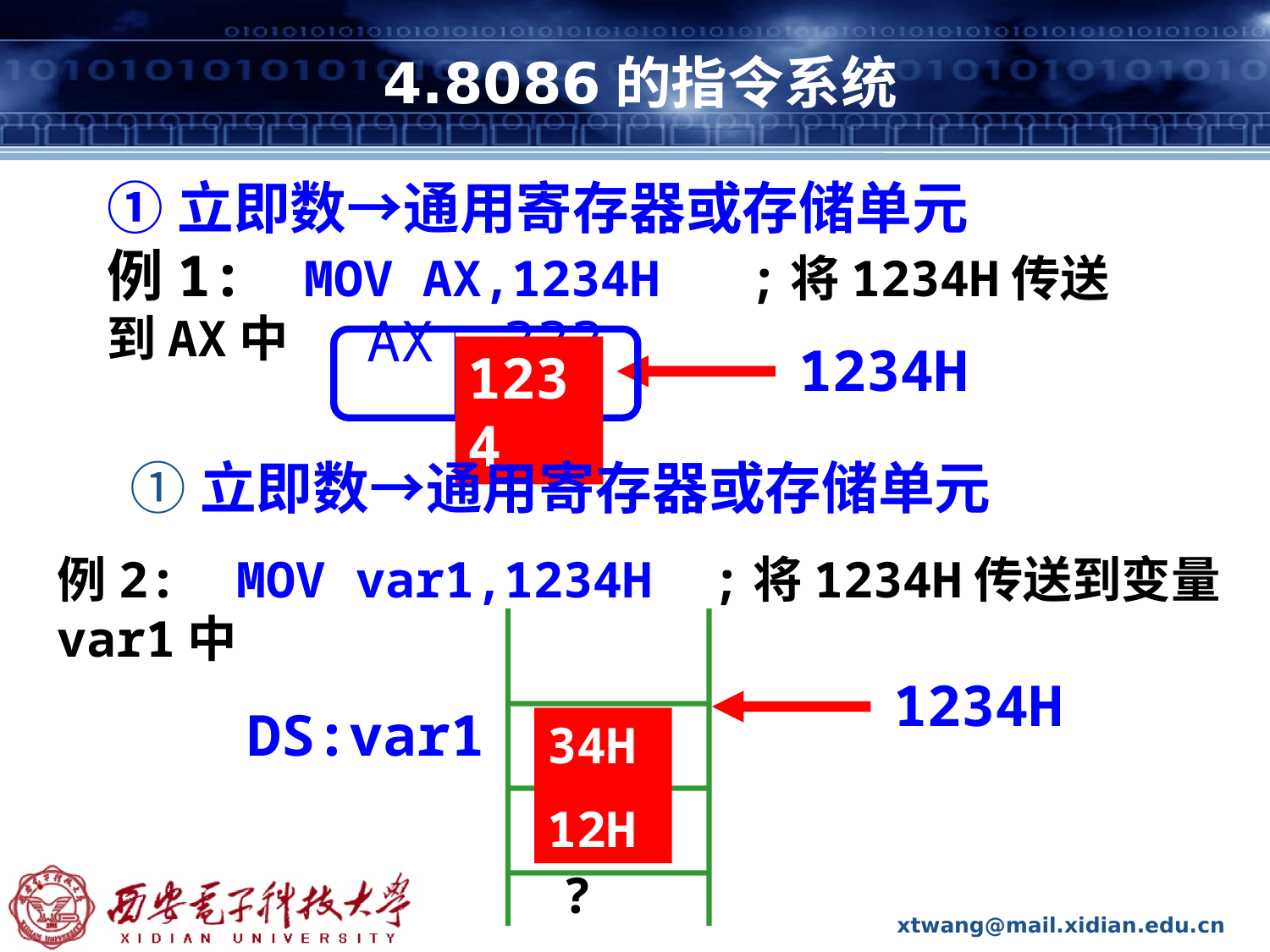

# 4.8086的指令系统
①立即数→通用寄存器或存储单元
例1:  MOV AX,1234H   ;将1234H传送到AX中
AX  ????

1234H
1234

①立即数→通用寄存器或存储单元
例2:  MOV var1,1234H  ;将1234H传送到变量var1中

DS:var1

??

??

1234H

34H
12H